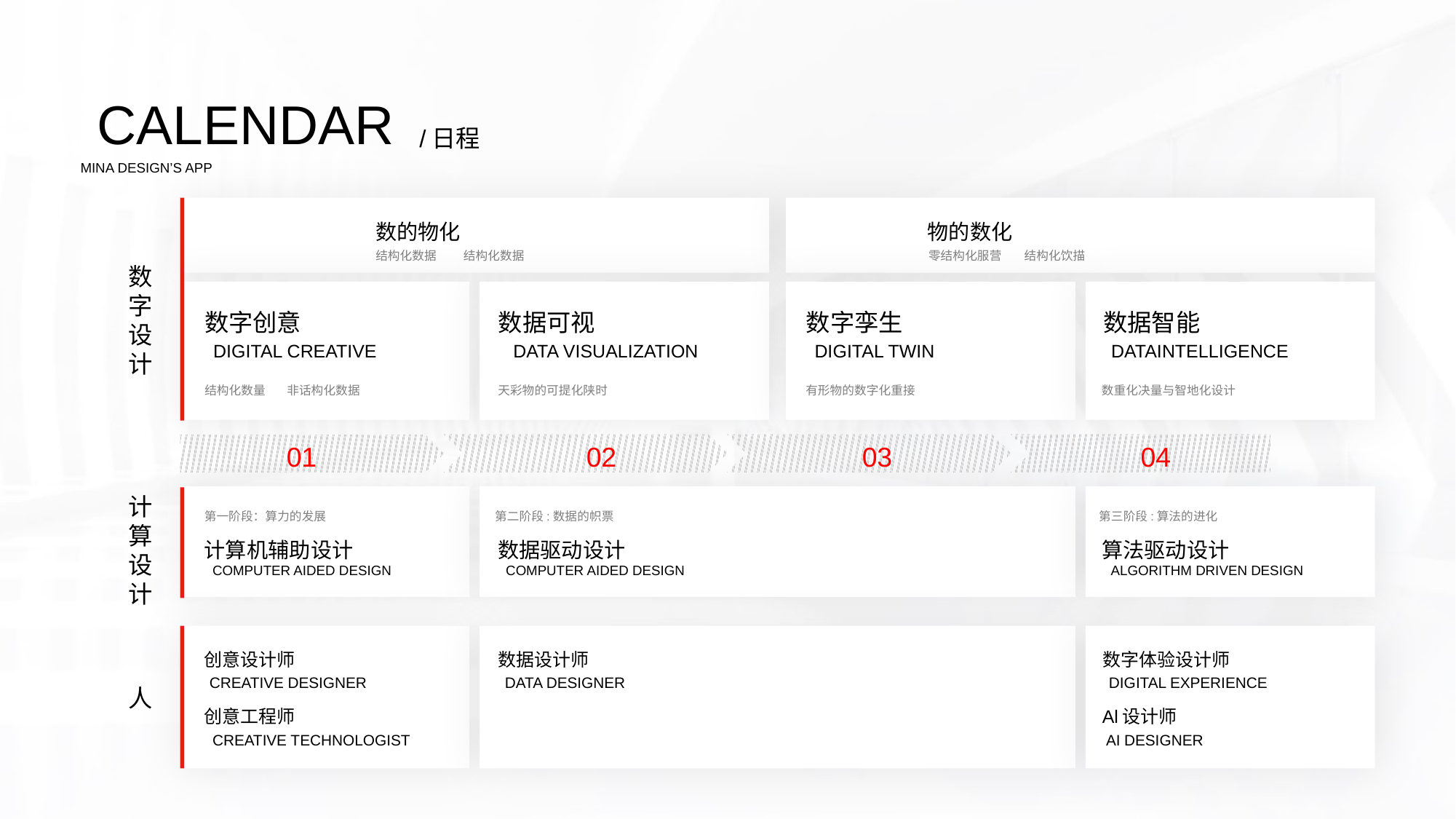

CALENDAR
/日程
MINA DESIGN’S APP

数的物化
物的数化
结构化数据
结构化数据
零结构化服营
结构化饮描
数字设计

数字创意
数据可视
数字孪生
数据智能
DIGITAL CREATIVE
DATA VISUALIZATION
DIGITAL TWIN
DATAINTELLIGENCE
结构化数量
非话构化数据
天彩物的可提化陕时
有形物的数字化重接
数重化决量与智地化设计

01
02
03
04
计算设计

第一阶段：算力的发展
第二阶段:数据的帜票
第三阶段:算法的进化
计算机辅助设计
数据驱动设计
算法驱动设计
COMPUTER AIDED DESIGN
COMPUTER AIDED DESIGN
ALGORITHM DRIVEN DESIGN

创意设计师
数据设计师
数字体验设计师
CREATIVE DESIGNER
DATA DESIGNER
DIGITAL EXPERIENCE
人
创意工程师
Al设计师
CREATIVE TECHNOLOGIST
AI DESIGNER